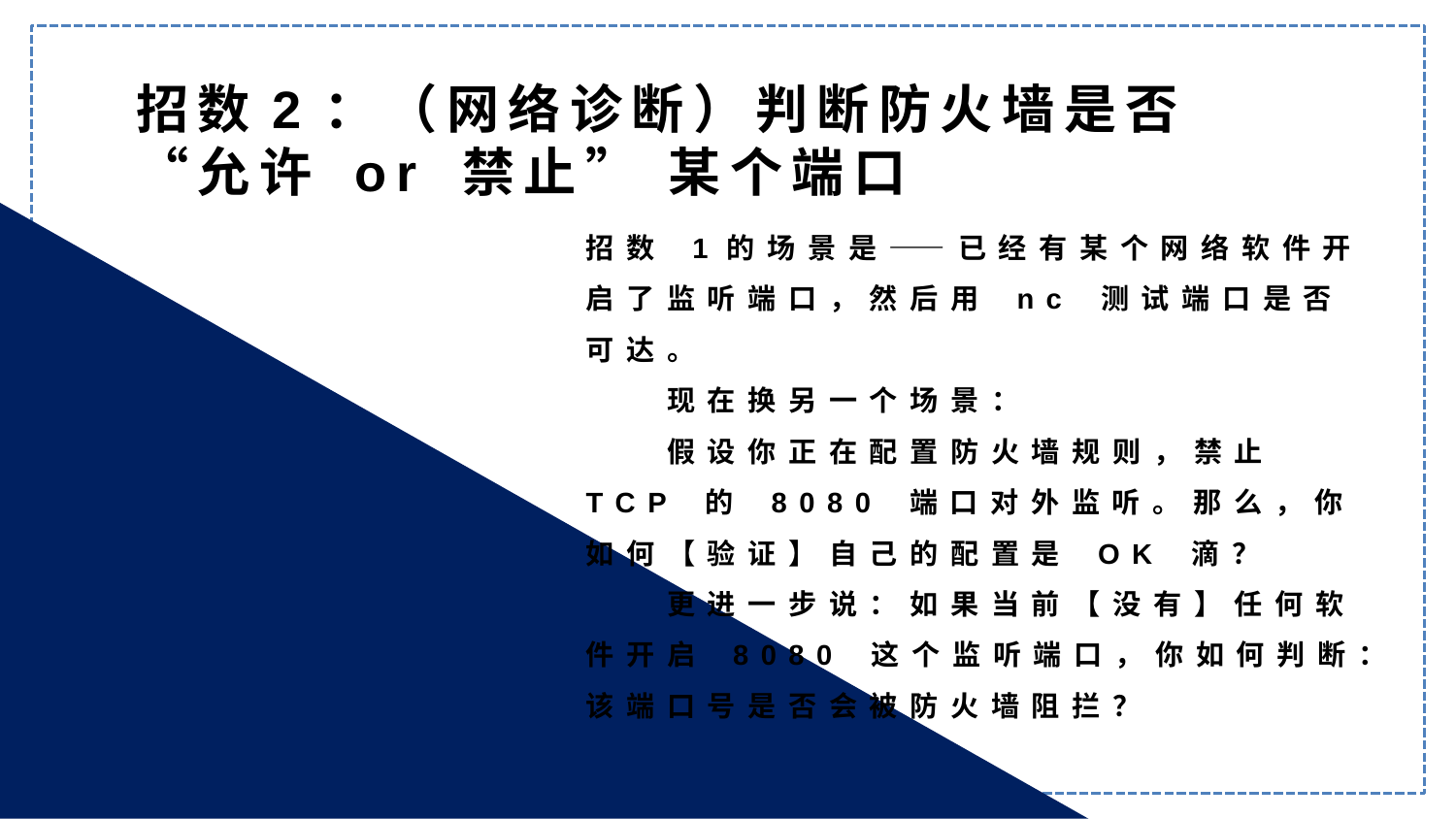

招数2：（网络诊断）判断防火墙是否 “允许 or 禁止” 某个端口

招数 1的场景是——已经有某个网络软件开启了监听端口，然后用 nc 测试端口是否可达。
　　现在换另一个场景：
　　假设你正在配置防火墙规则，禁止 TCP 的 8080 端口对外监听。那么，你如何【验证】自己的配置是 OK 滴？
　　更进一步说：如果当前【没有】任何软件开启 8080 这个监听端口，你如何判断：该端口号是否会被防火墙阻拦？